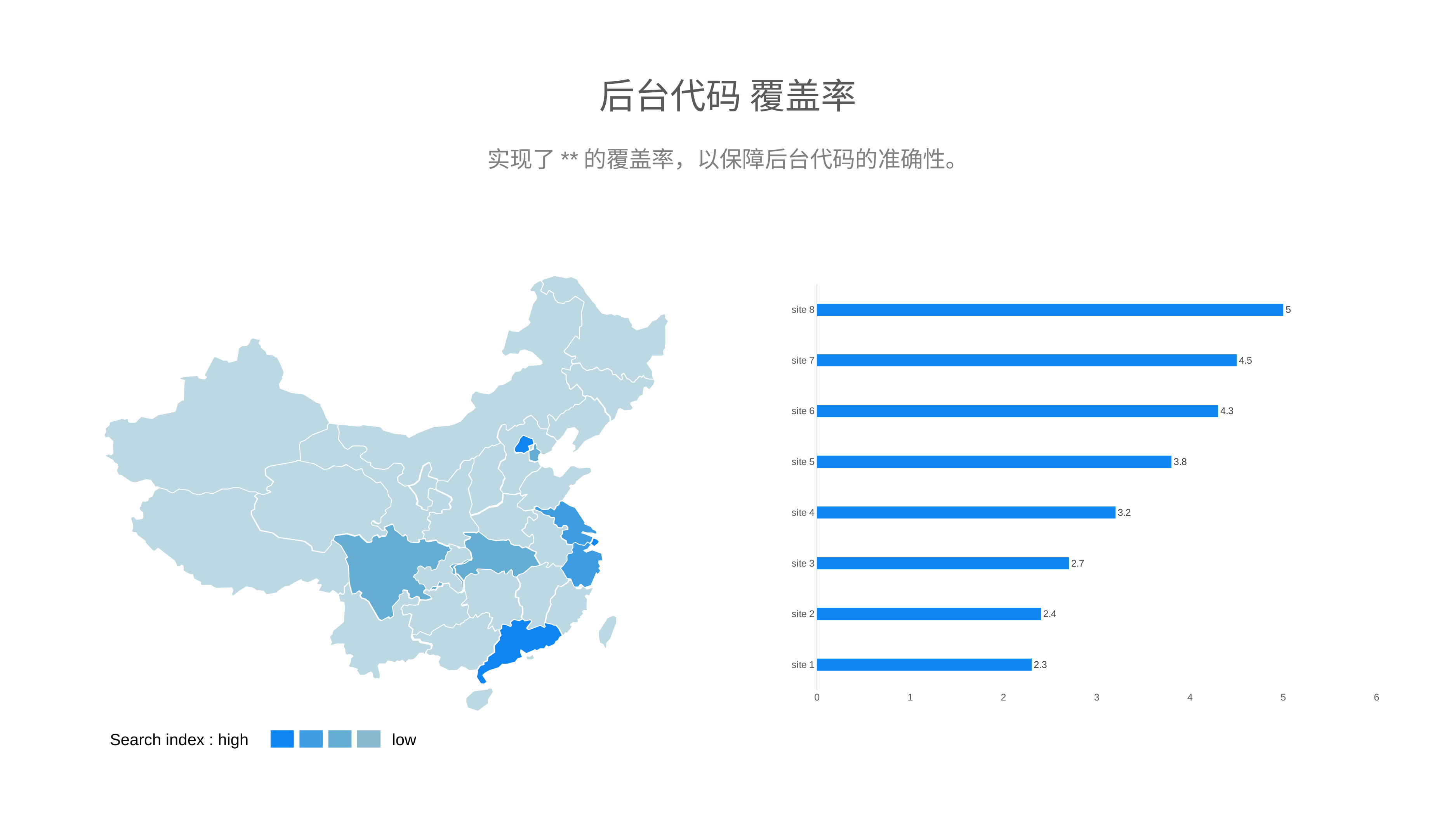

后台代码 覆盖率
实现了**的覆盖率，以保障后台代码的准确性。

Search index : high
low

### Chart

| Category | 系列 1 |
|---|---|
| site 1 | 2.3 |
| site 2 | 2.4 |
| site 3 | 2.7 |
| site 4 | 3.2 |
| site 5 | 3.8 |
| site 6 | 4.3 |
| site 7 | 4.5 |
| site 8 | 5.0 |